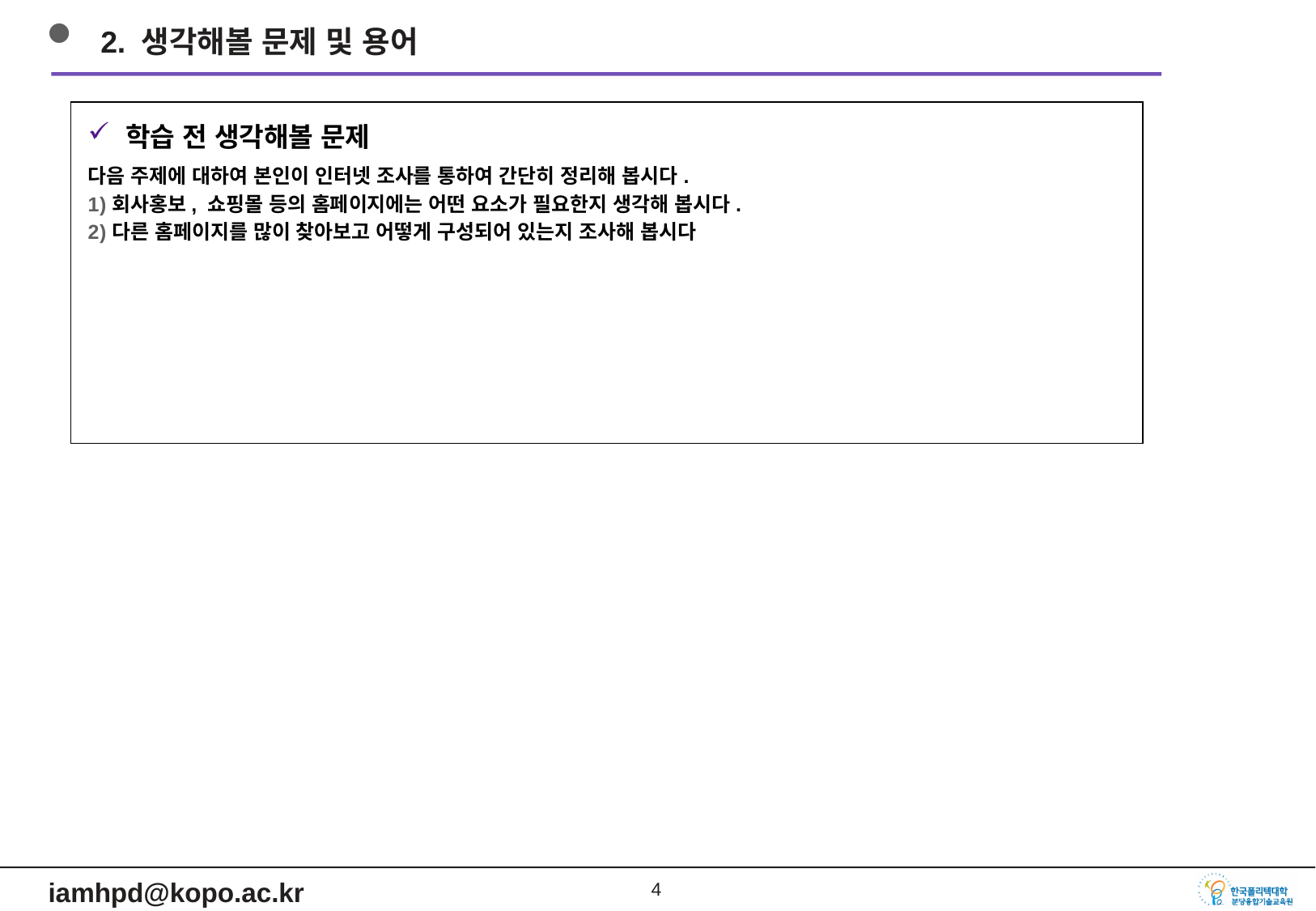

2. 생각해볼 문제 및 용어
학습 전 생각해볼 문제
다음 주제에 대하여 본인이 인터넷 조사를 통하여 간단히 정리해 봅시다.
회사홍보, 쇼핑몰 등의 홈페이지에는 어떤 요소가 필요한지 생각해 봅시다.
다른 홈페이지를 많이 찾아보고 어떻게 구성되어 있는지 조사해 봅시다
4